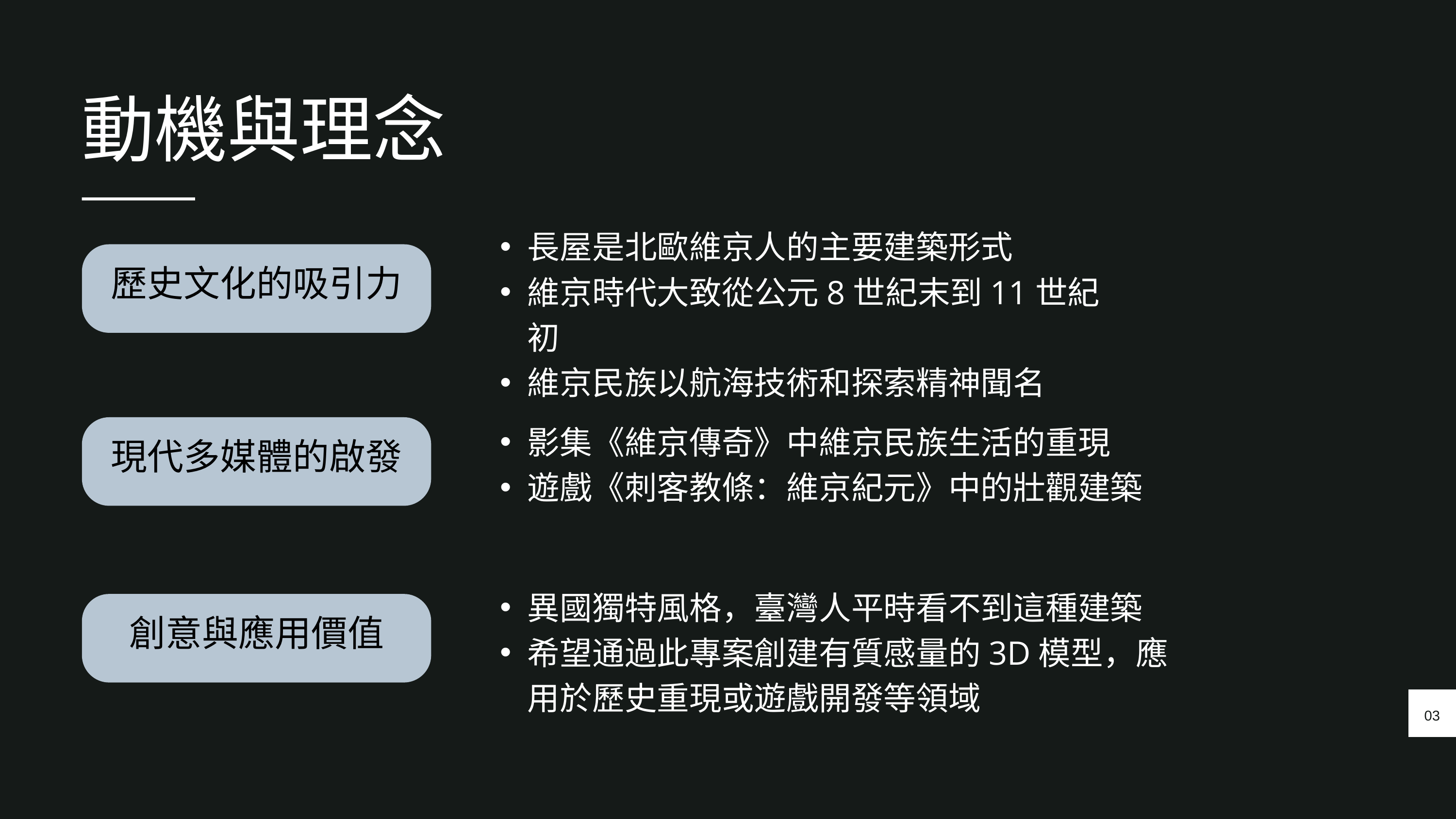

動機與理念

長屋是北歐維京人的主要建築形式
維京時代大致從公元8世紀末到11世紀初
維京民族以航海技術和探索精神聞名

歷史文化的吸引力
影集《維京傳奇》中維京民族生活的重現
遊戲《刺客教條：維京紀元》中的壯觀建築

現代多媒體的啟發
異國獨特風格，臺灣人平時看不到這種建築
希望通過此專案創建有質感量的3D模型，應用於歷史重現或遊戲開發等領域

創意與應用價值

03